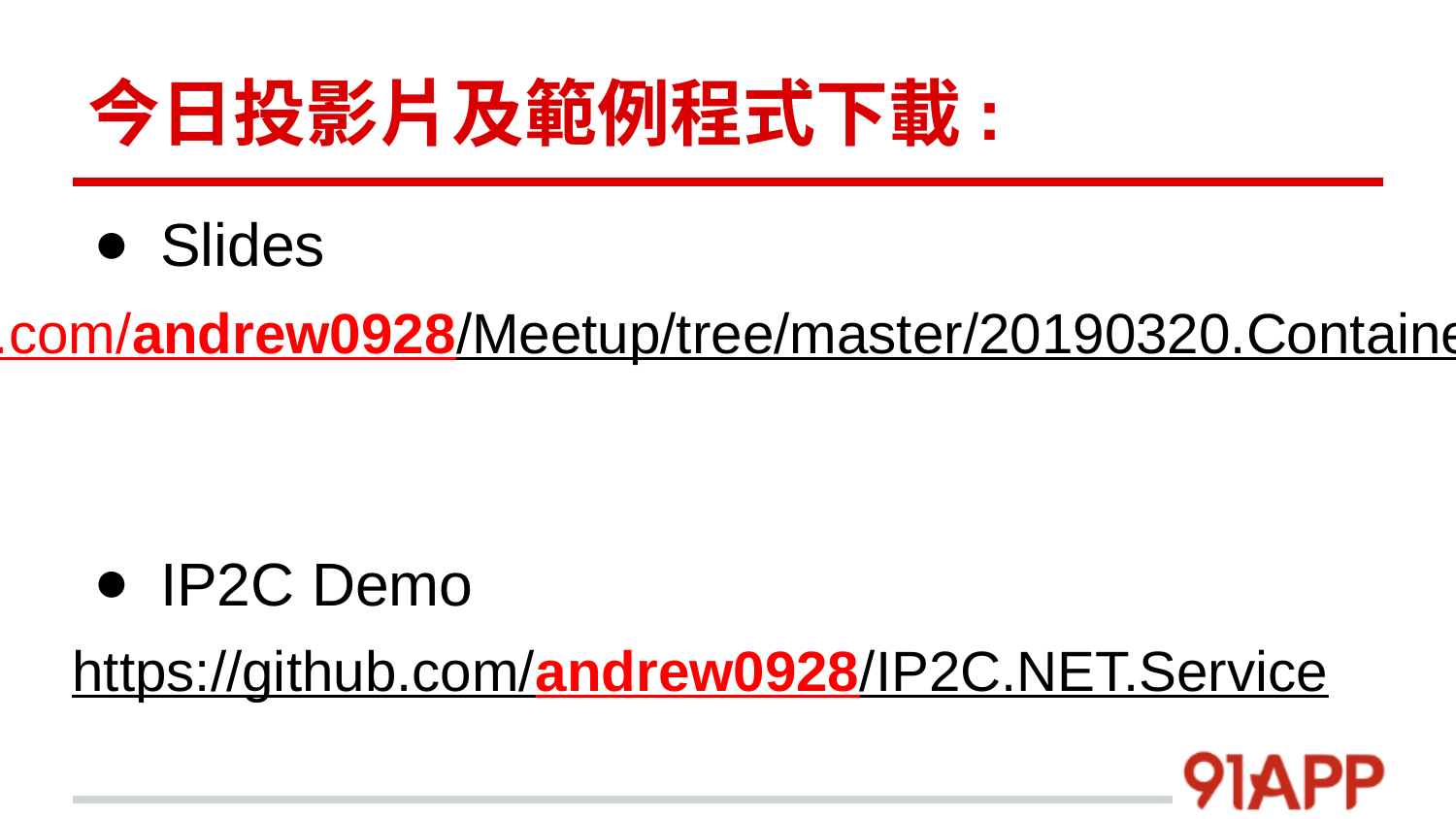

# 今日投影片及範例程式下載:
Slides

IP2C Demo
https://github.com/andrew0928/
Meetup/tree/master/20190320.ContainerForDevelopers
https://github.com/andrew0928/IP2C.NET.Service